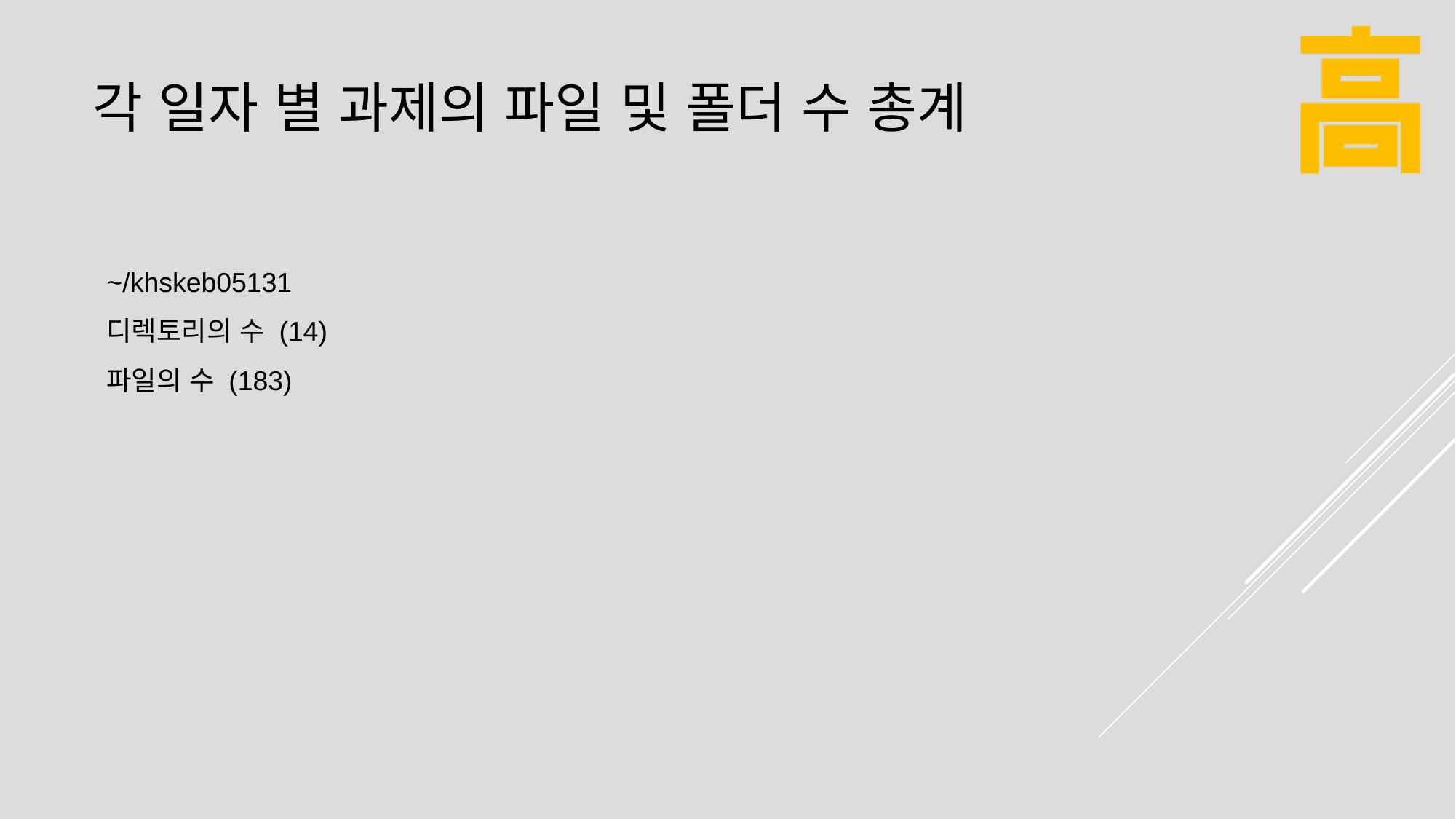

# 각 일자 별 과제의 파일 및 폴더 수 총계
~/khskeb05131
디렉토리의 수 (14)
파일의 수 (183)